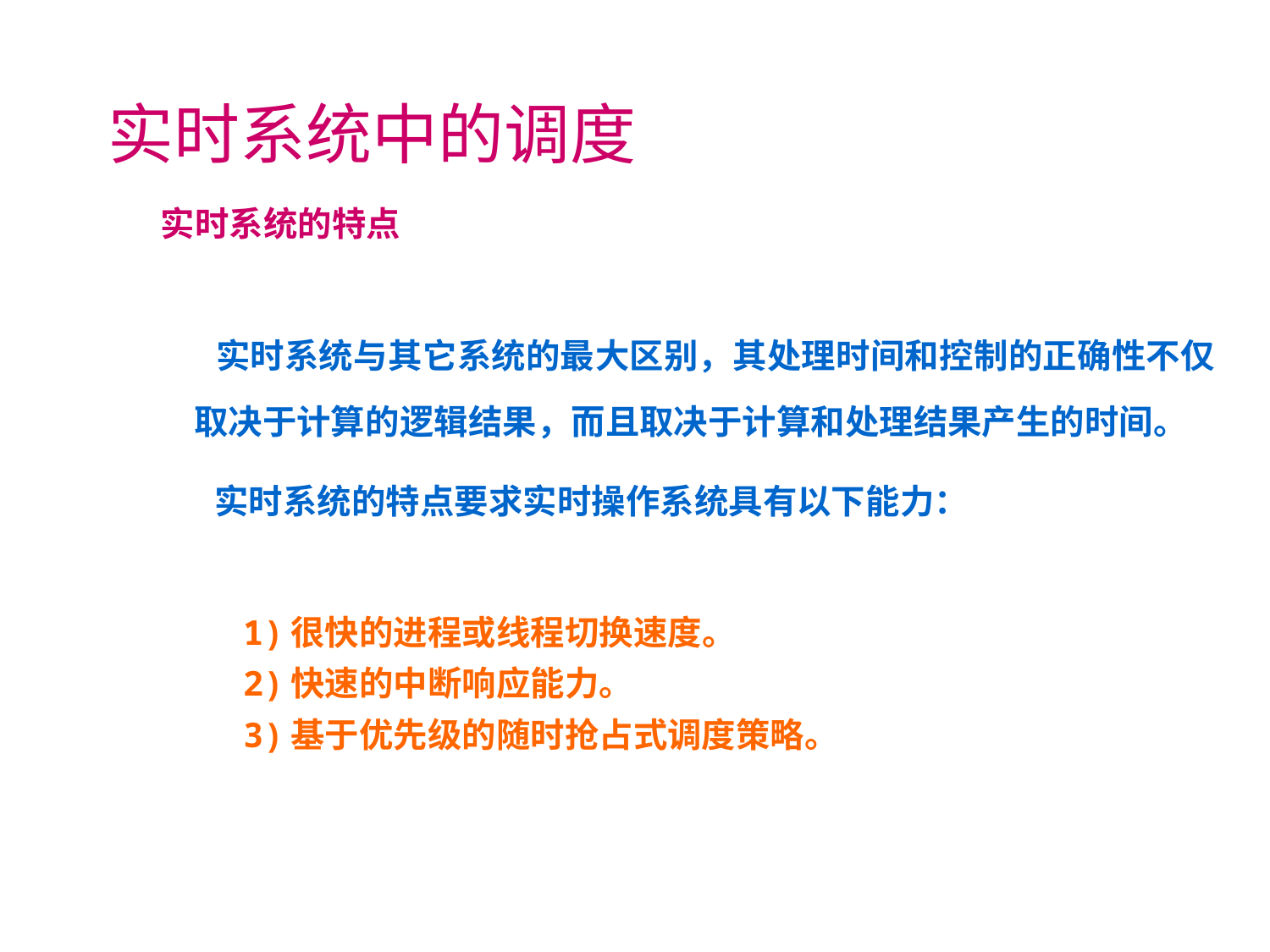

# 实时系统中的调度
实时系统的特点

      实时系统与其它系统的最大区别，其处理时间和控制的正确性不仅取决于计算的逻辑结果，而且取决于计算和处理结果产生的时间。
      实时系统的特点要求实时操作系统具有以下能力：

    1)很快的进程或线程切换速度。
    2)快速的中断响应能力。
    3)基于优先级的随时抢占式调度策略。